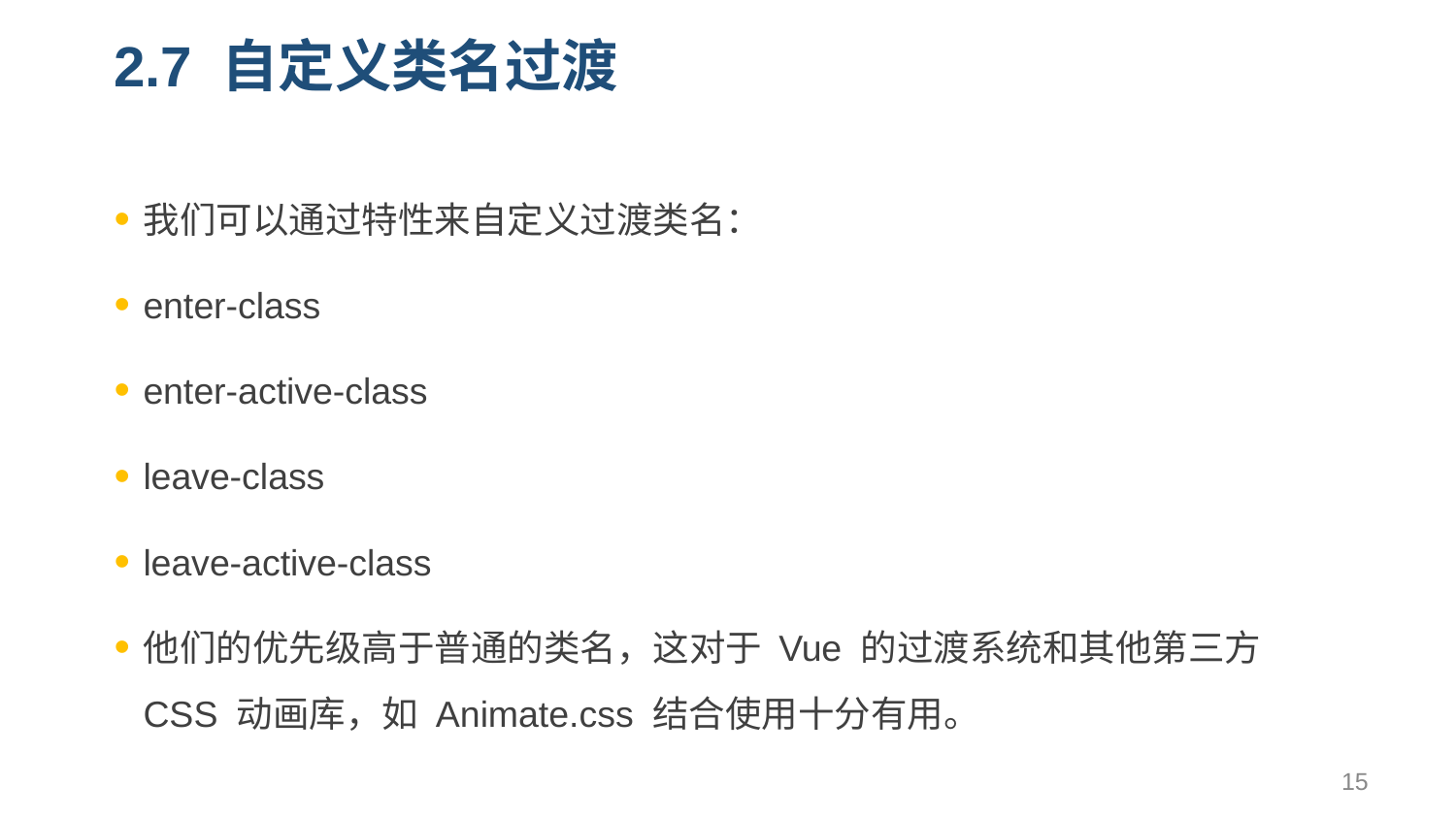

# 2.7 自定义类名过渡
我们可以通过特性来自定义过渡类名：
enter-class
enter-active-class
leave-class
leave-active-class
他们的优先级高于普通的类名，这对于 Vue 的过渡系统和其他第三方 CSS 动画库，如 Animate.css 结合使用十分有用。
15